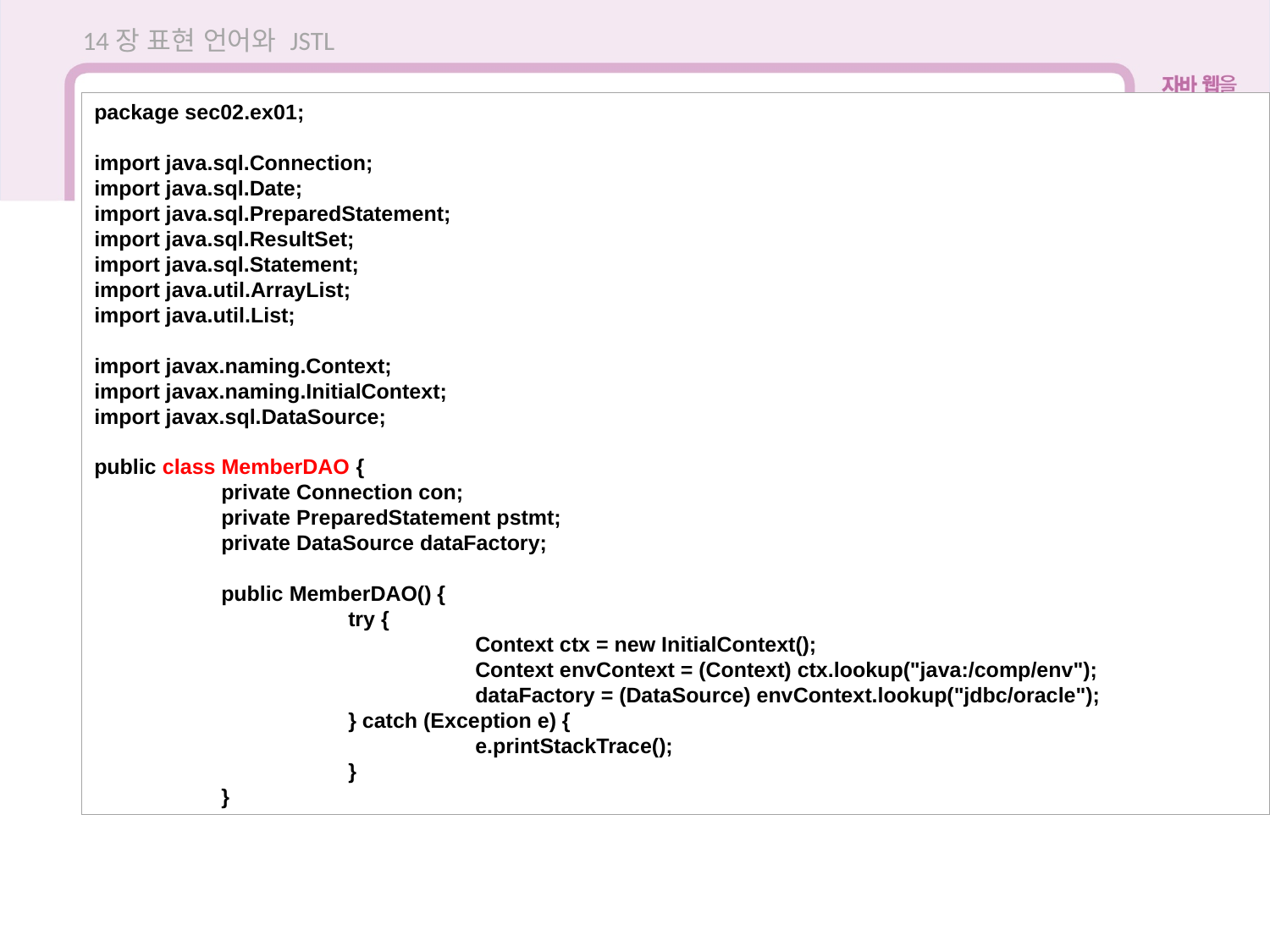

14장 표현 언어와 JSTL
package sec02.ex01;

import java.sql.Connection;
import java.sql.Date;
import java.sql.PreparedStatement;
import java.sql.ResultSet;
import java.sql.Statement;
import java.util.ArrayList;
import java.util.List;

import javax.naming.Context;
import javax.naming.InitialContext;
import javax.sql.DataSource;

public class MemberDAO {
	private Connection con;
	private PreparedStatement pstmt;
	private DataSource dataFactory;

	public MemberDAO() {
		try {
			Context ctx = new InitialContext();
			Context envContext = (Context) ctx.lookup("java:/comp/env");
			dataFactory = (DataSource) envContext.lookup("jdbc/oracle");
		} catch (Exception e) {
			e.printStackTrace();
		}
	}
14.12 표현 언어와 JSTL을 이용한 회원 관리